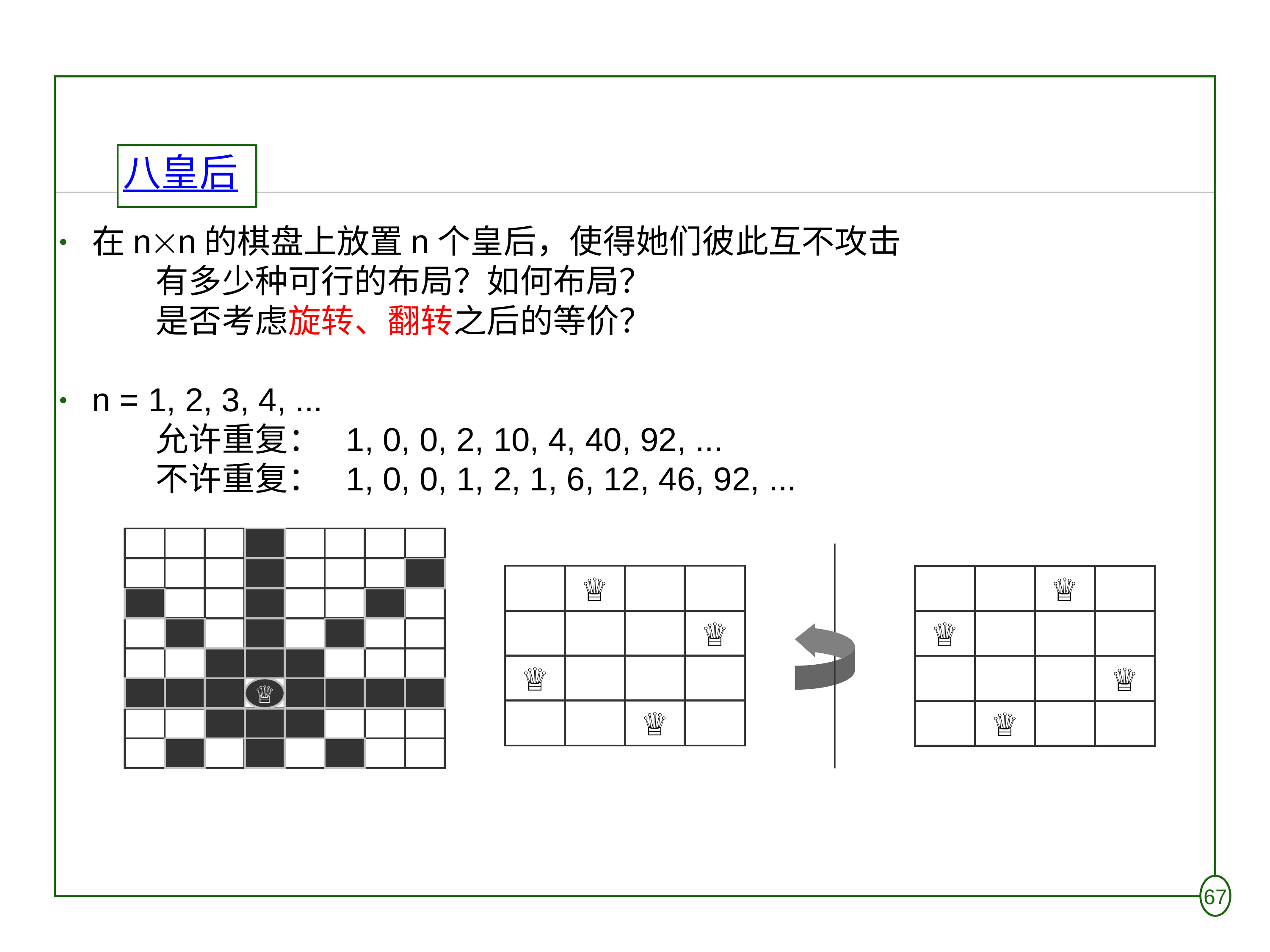

# 八皇后
在n×n的棋盘上放置n个皇后，使得她们彼此互不攻击
	有多少种可行的布局？如何布局？
	是否考虑旋转、翻转之后的等价？
n = 1, 2, 3, 4, ...
	允许重复：	1, 0, 0, 2, 10, 4, 40, 92, ...
	不许重复：	1, 0, 0, 1, 2, 1, 6, 12, 46, 92, ...

♕

♕
♕

♕

♕

♕
♕

♕

♕